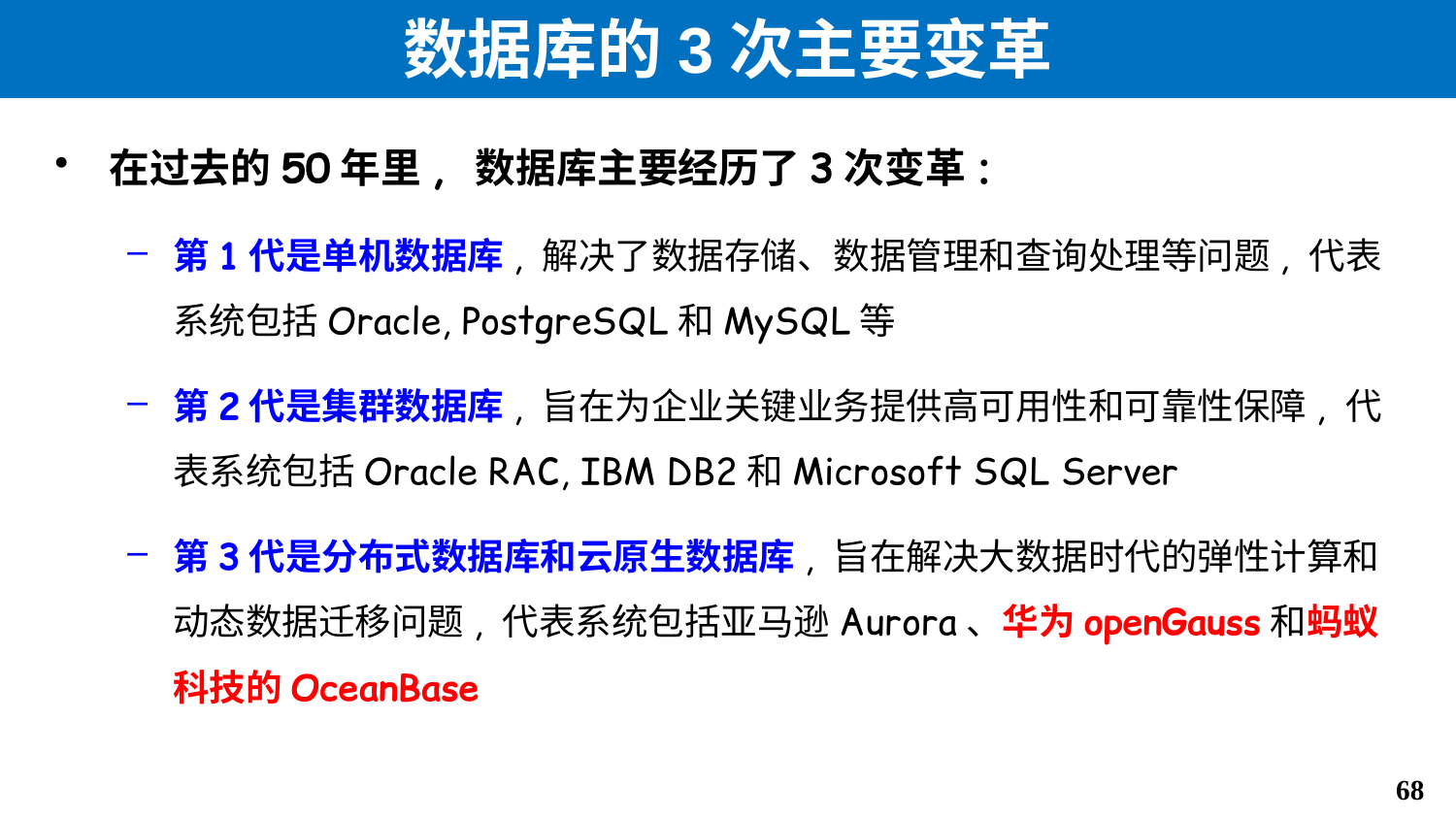

# 数据库的3次主要变革
在过去的50年里, 数据库主要经历了3次变革:
第1代是单机数据库, 解决了数据存储、数据管理和查询处理等问题, 代表系统包括Oracle, PostgreSQL和MySQL等
第2代是集群数据库, 旨在为企业关键业务提供高可用性和可靠性保障, 代表系统包括Oracle RAC, IBM DB2和Microsoft SQL Server
第3代是分布式数据库和云原生数据库, 旨在解决大数据时代的弹性计算和动态数据迁移问题, 代表系统包括亚马逊Aurora、华为openGauss和蚂蚁科技的OceanBase